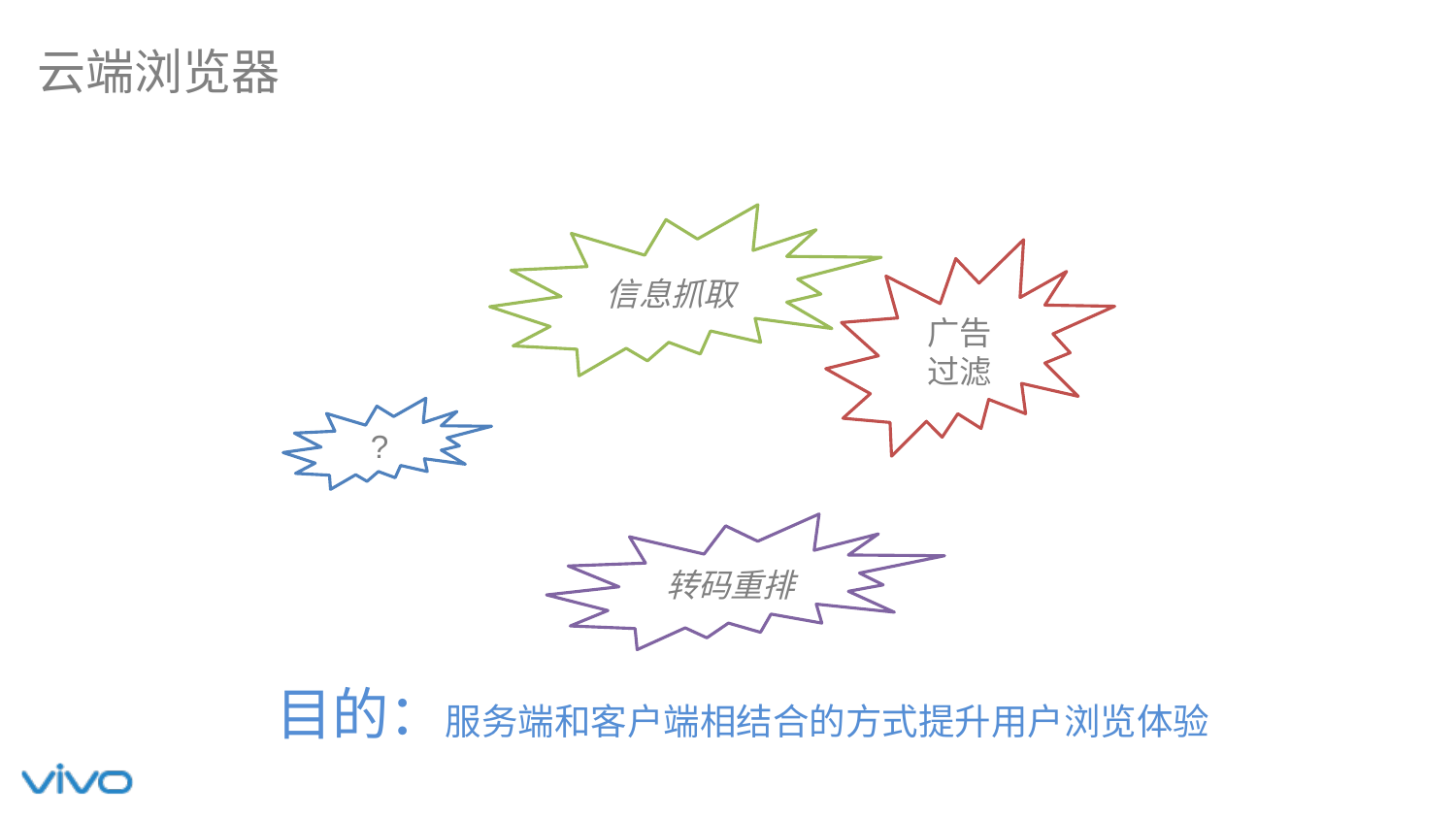

云端浏览器
信息抓取
广告过滤
?
转码重排
目的：服务端和客户端相结合的方式提升用户浏览体验